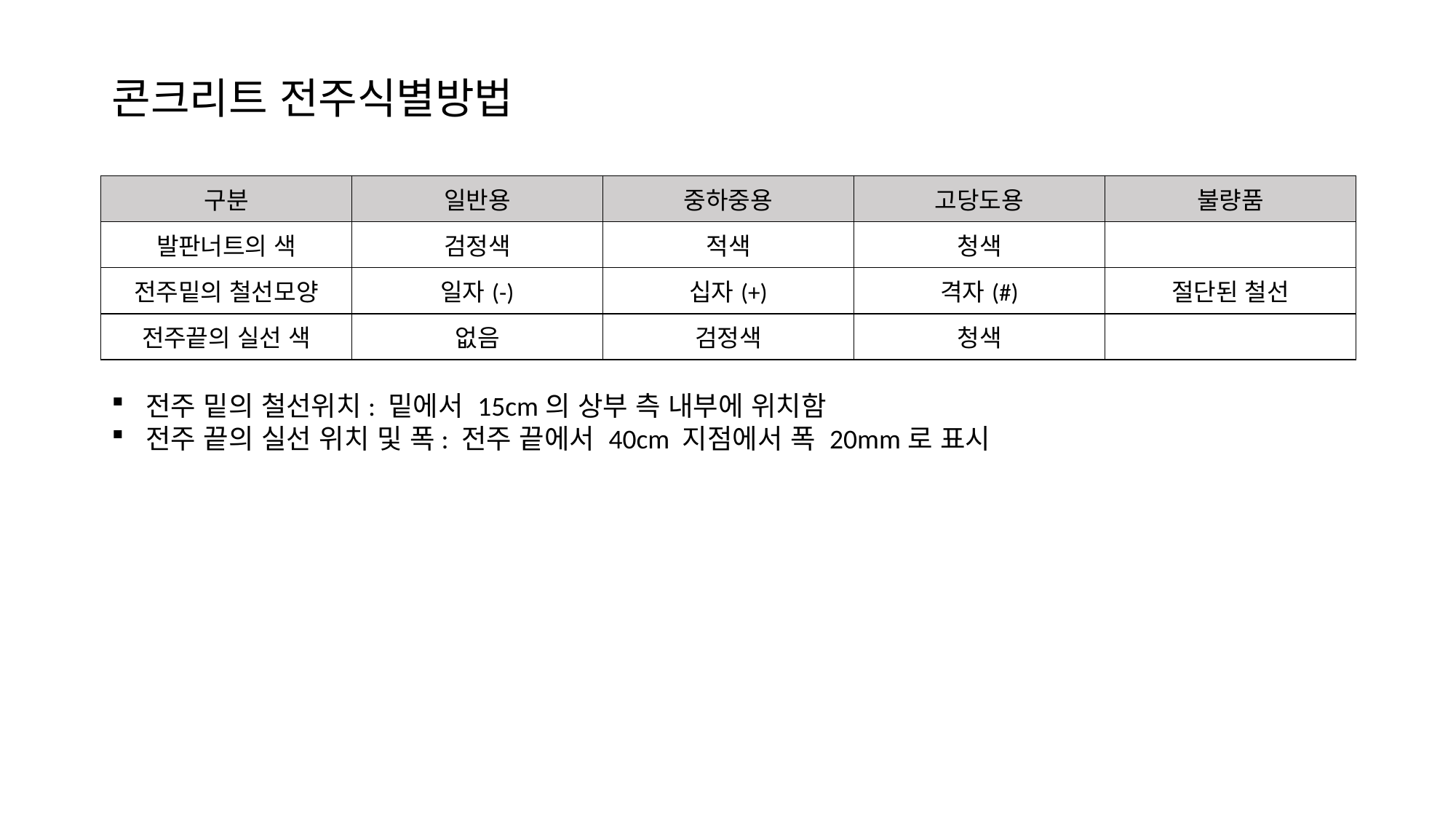

# 콘크리트 전주식별방법
| 구분 | 일반용 | 중하중용 | 고당도용 | 불량품 |
| --- | --- | --- | --- | --- |
| 발판너트의 색 | 검정색 | 적색 | 청색 |  |
| 전주밑의 철선모양 | 일자(-) | 십자(+) | 격자(#) | 절단된 철선 |
| 전주끝의 실선 색 | 없음 | 검정색 | 청색 |  |
전주 밑의 철선위치: 밑에서 15cm의 상부 측 내부에 위치함
전주 끝의 실선 위치 및 폭: 전주 끝에서 40cm 지점에서 폭 20mm로 표시